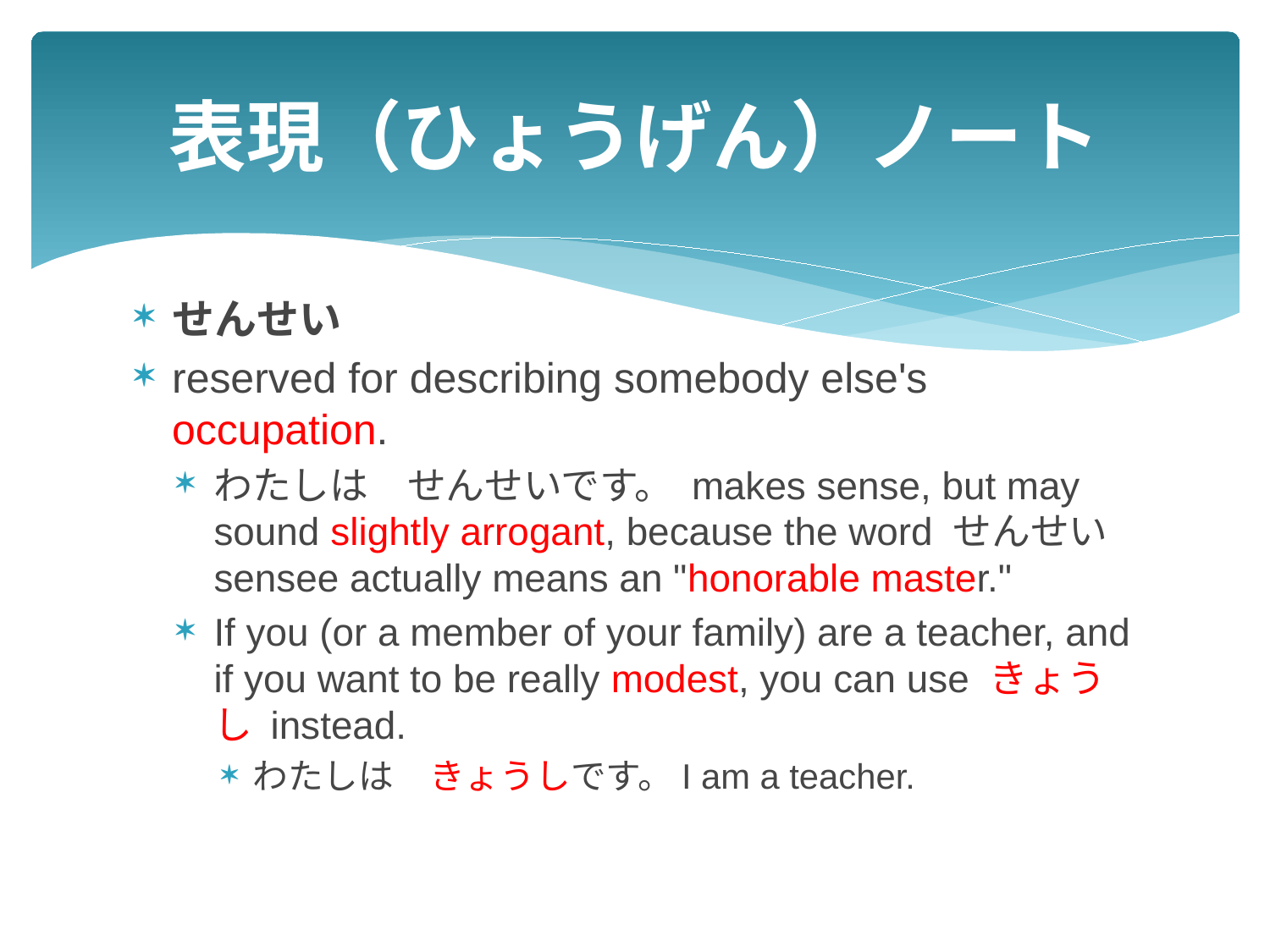

# 表現（ひょうげん）ノート
せんせい
reserved for describing somebody else's occupation.
わたしは　せんせいです。 makes sense, but may sound slightly arrogant, because the word せんせいsensee actually means an "honorable master."
If you (or a member of your family) are a teacher, and if you want to be really modest, you can use きょうし instead.
わたしは　きょうしです。I am a teacher.